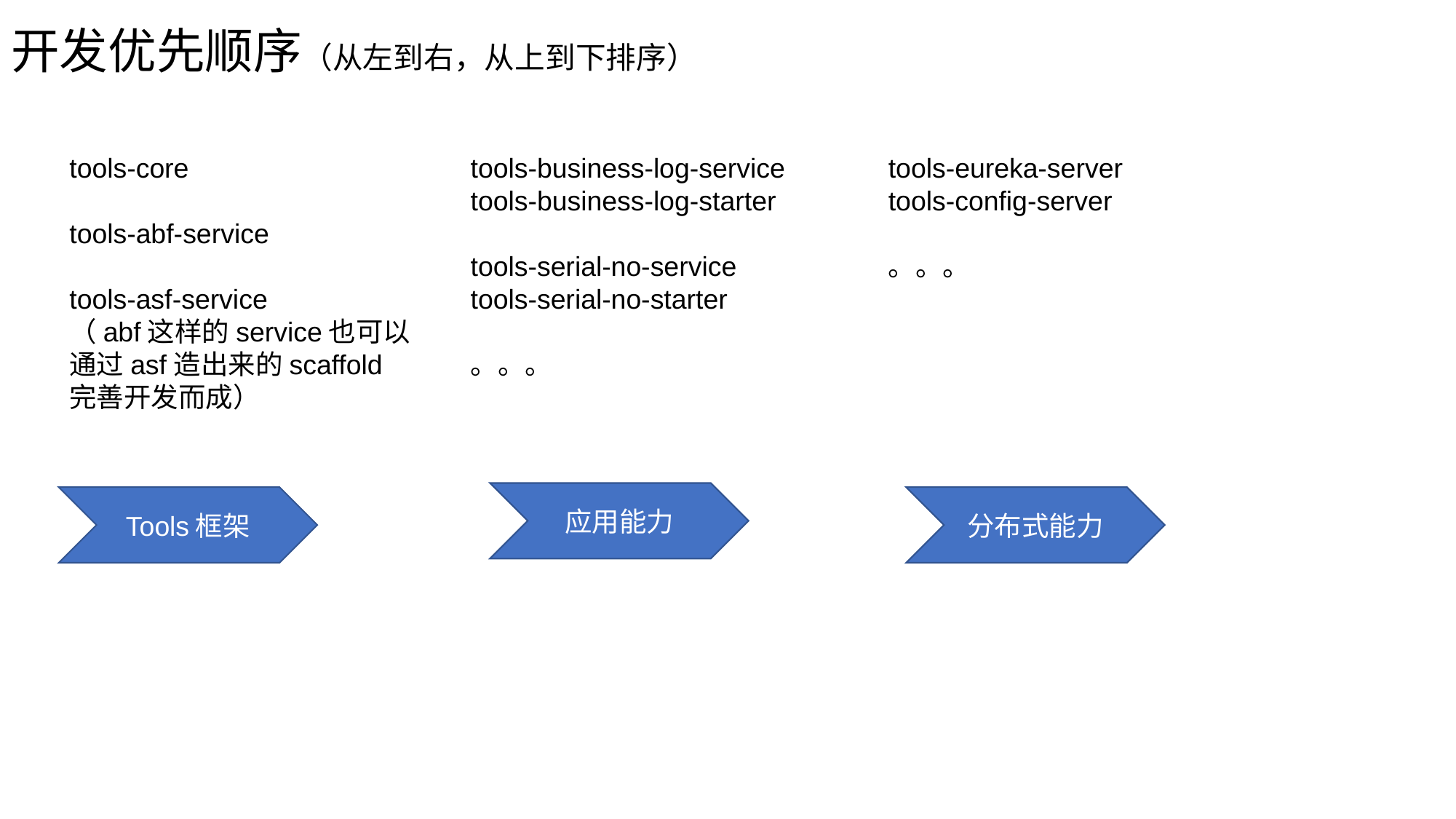

# 开发优先顺序（从左到右，从上到下排序）
tools-core

tools-abf-service

tools-asf-service
（abf这样的service也可以通过asf造出来的scaffold完善开发而成）
tools-business-log-service
tools-business-log-starter

tools-serial-no-service
tools-serial-no-starter

。。。

tools-eureka-server
tools-config-server

。。。

应用能力
Tools框架
分布式能力